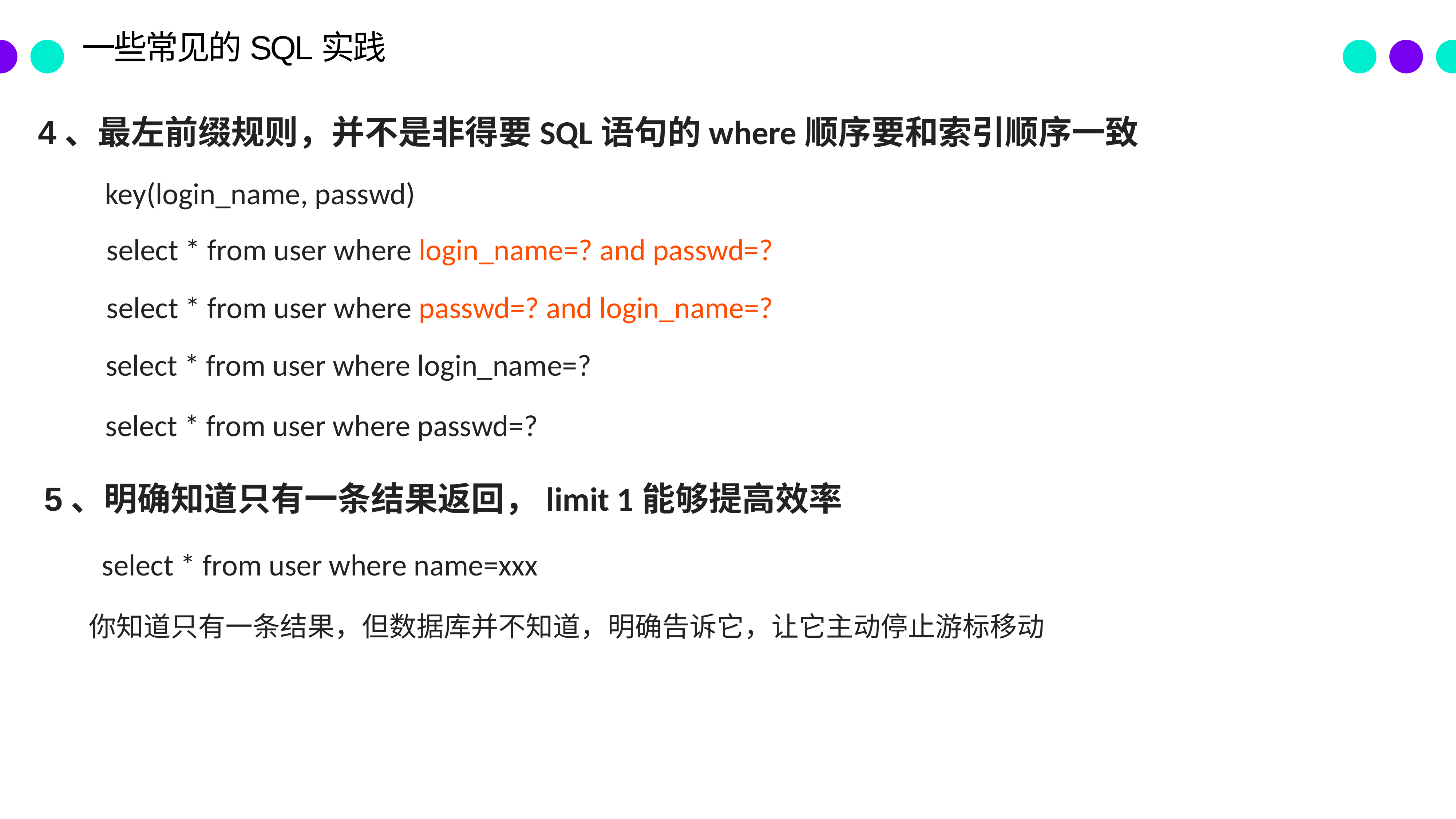

一些常见的SQL实践

4、最左前缀规则，并不是非得要SQL语句的where顺序要和索引顺序一致
key(login_name, passwd)
select * from user where login_name=? and passwd=?

select * from user where passwd=? and login_name=?
select * from user where login_name=?
select * from user where passwd=?
5、明确知道只有一条结果返回，limit 1能够提高效率
select * from user where name=xxx
你知道只有一条结果，但数据库并不知道，明确告诉它，让它主动停止游标移动